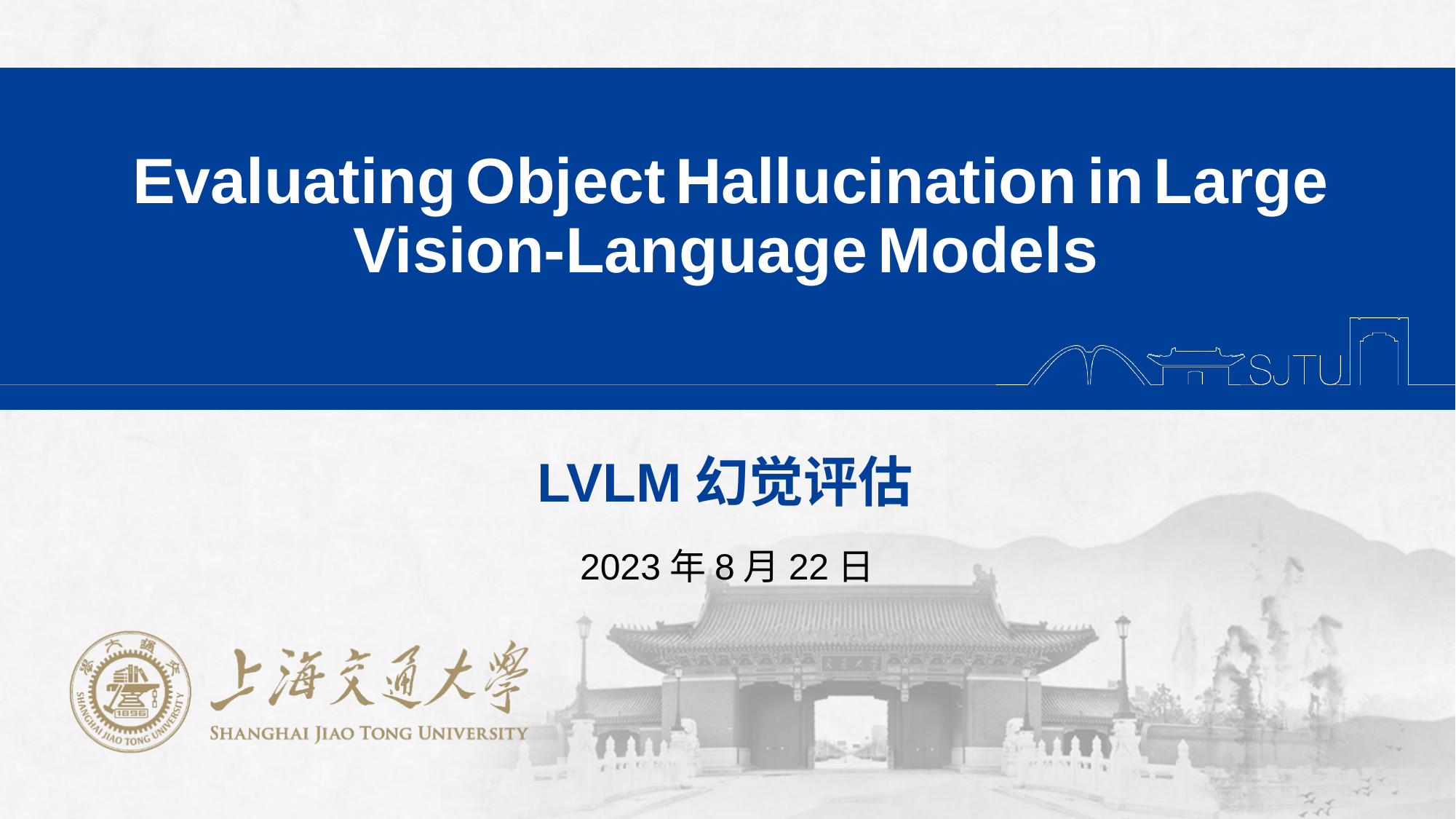

Evaluating Object Hallucination in Large Vision-Language Models
LVLM幻觉评估
2023年8月22日